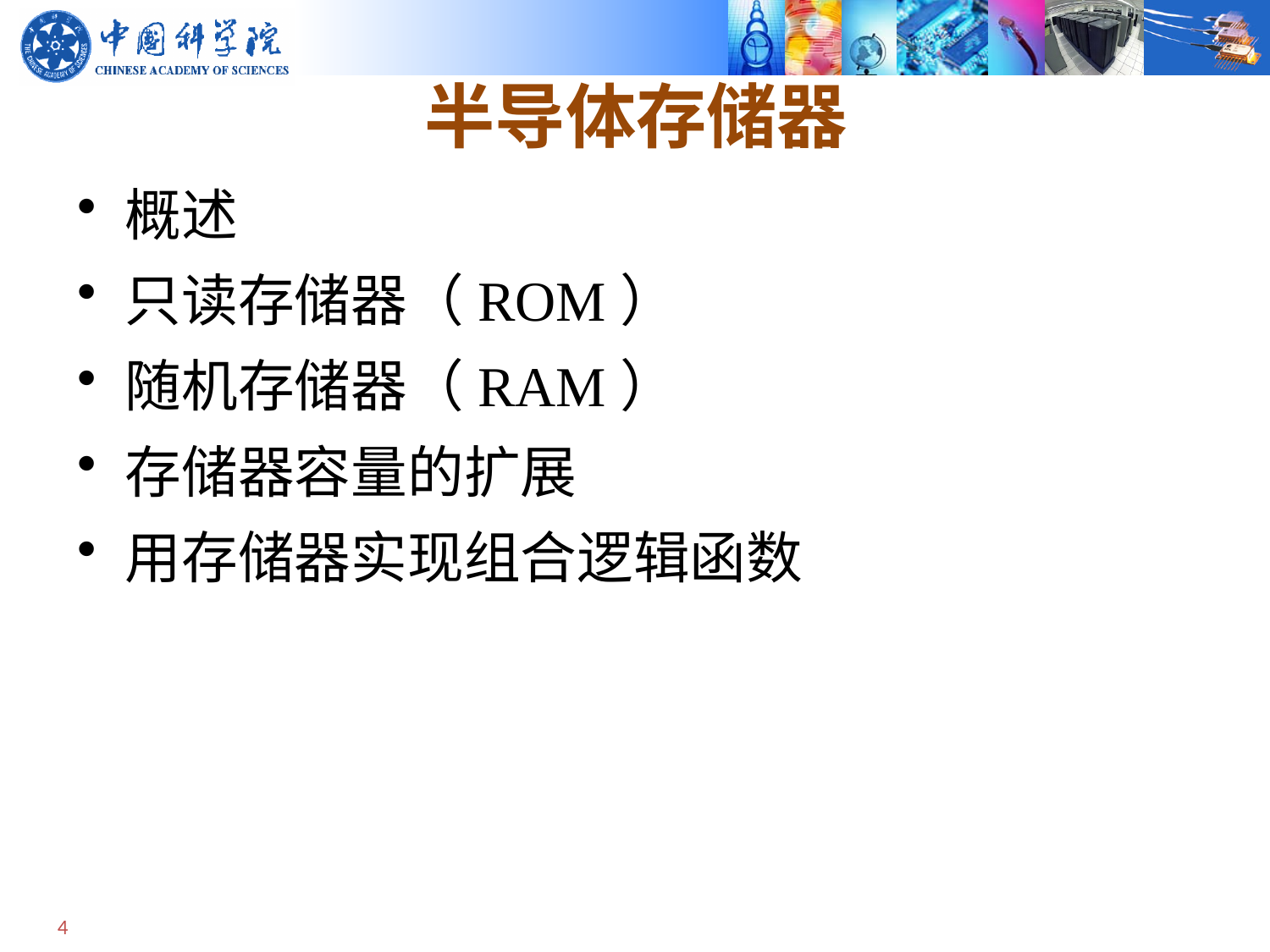

# 半导体存储器
概述
只读存储器（ROM）
随机存储器（RAM）
存储器容量的扩展
用存储器实现组合逻辑函数